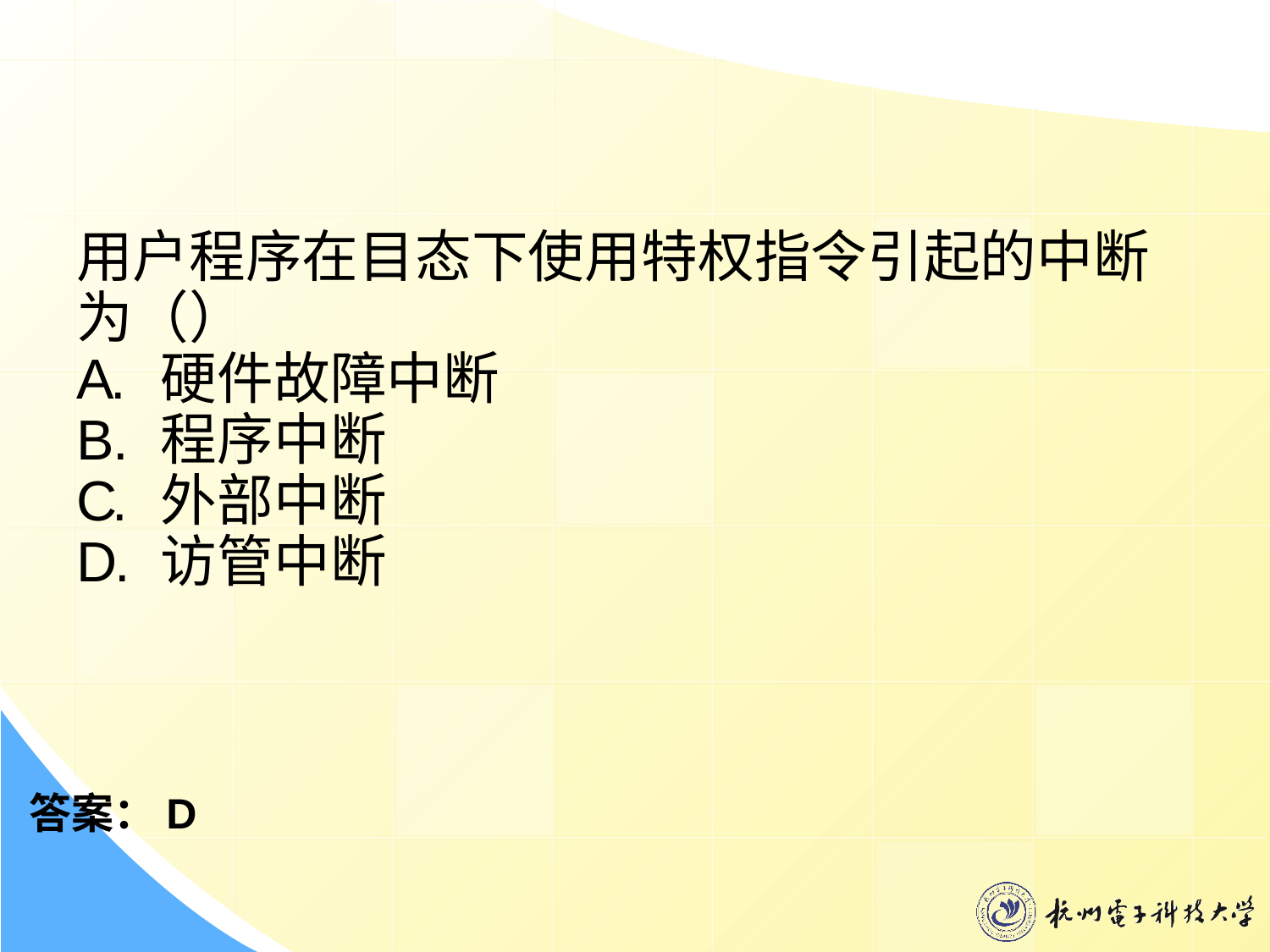

用户程序在目态下使用特权指令引起的中断为（）
硬件故障中断
程序中断
外部中断
访管中断

答案：D